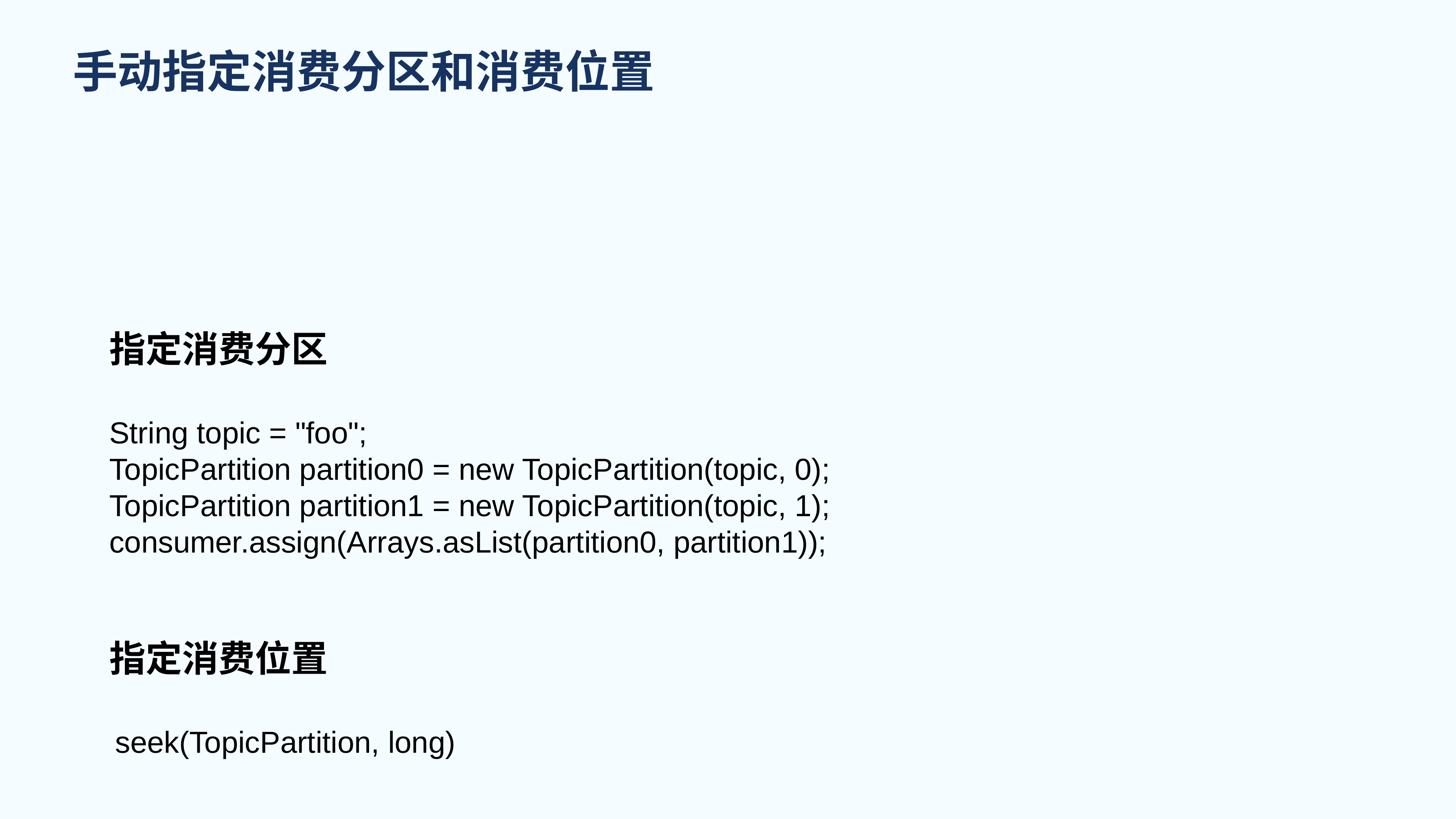

# 手动指定消费分区和消费位置
指定消费分区

String topic = "foo";
TopicPartition partition0 = new TopicPartition(topic, 0);
TopicPartition partition1 = new TopicPartition(topic, 1);
consumer.assign(Arrays.asList(partition0, partition1));

指定消费位置

 seek(TopicPartition, long)